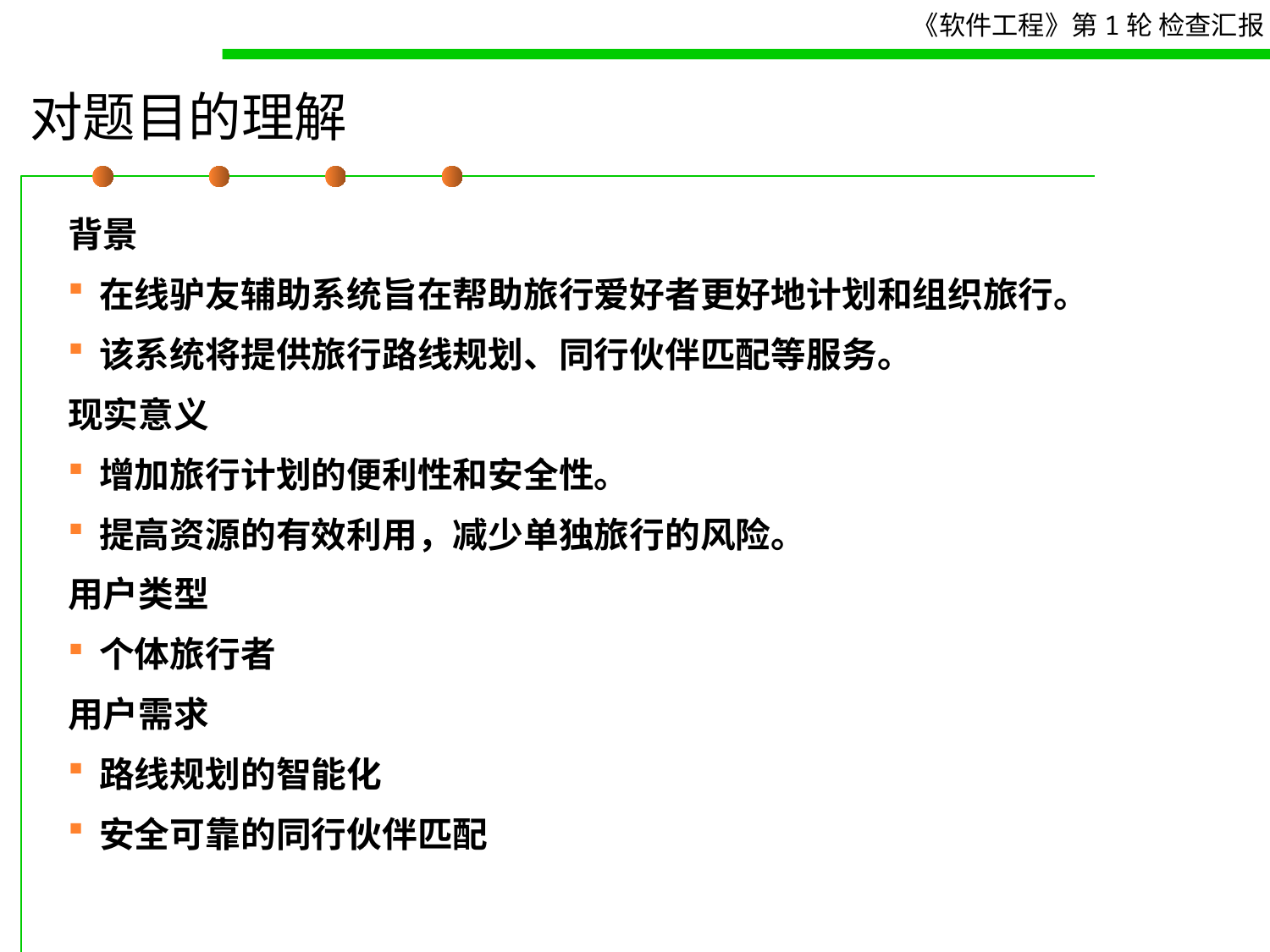

# 对题目的理解
背景
在线驴友辅助系统旨在帮助旅行爱好者更好地计划和组织旅行。
该系统将提供旅行路线规划、同行伙伴匹配等服务。
现实意义
增加旅行计划的便利性和安全性。
提高资源的有效利用，减少单独旅行的风险。
用户类型
个体旅行者
用户需求
路线规划的智能化
安全可靠的同行伙伴匹配